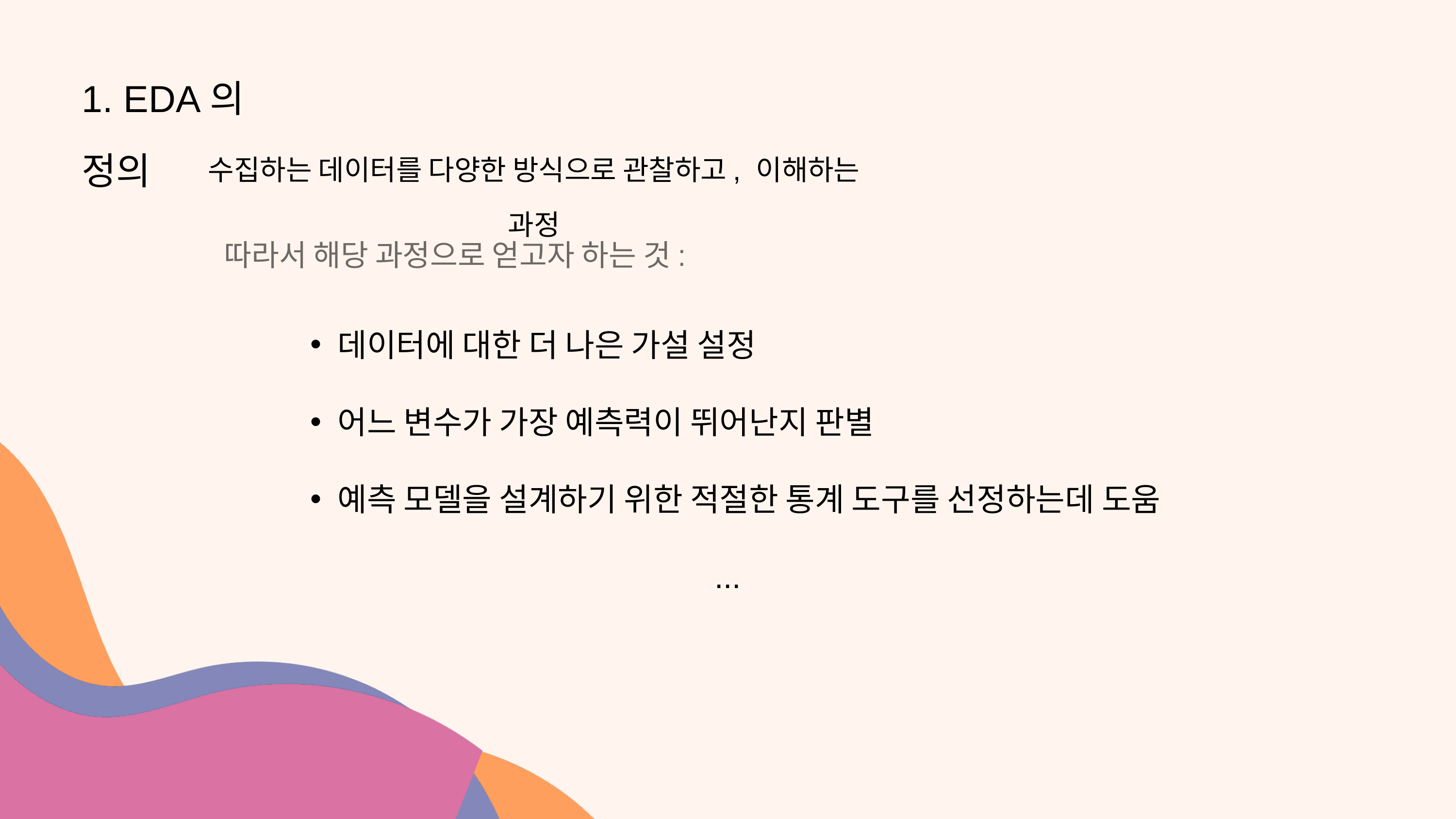

1. EDA의 정의
수집하는 데이터를 다양한 방식으로 관찰하고, 이해하는 과정

따라서 해당 과정으로 얻고자 하는 것:

데이터에 대한 더 나은 가설 설정
어느 변수가 가장 예측력이 뛰어난지 판별
예측 모델을 설계하기 위한 적절한 통계 도구를 선정하는데 도움
...